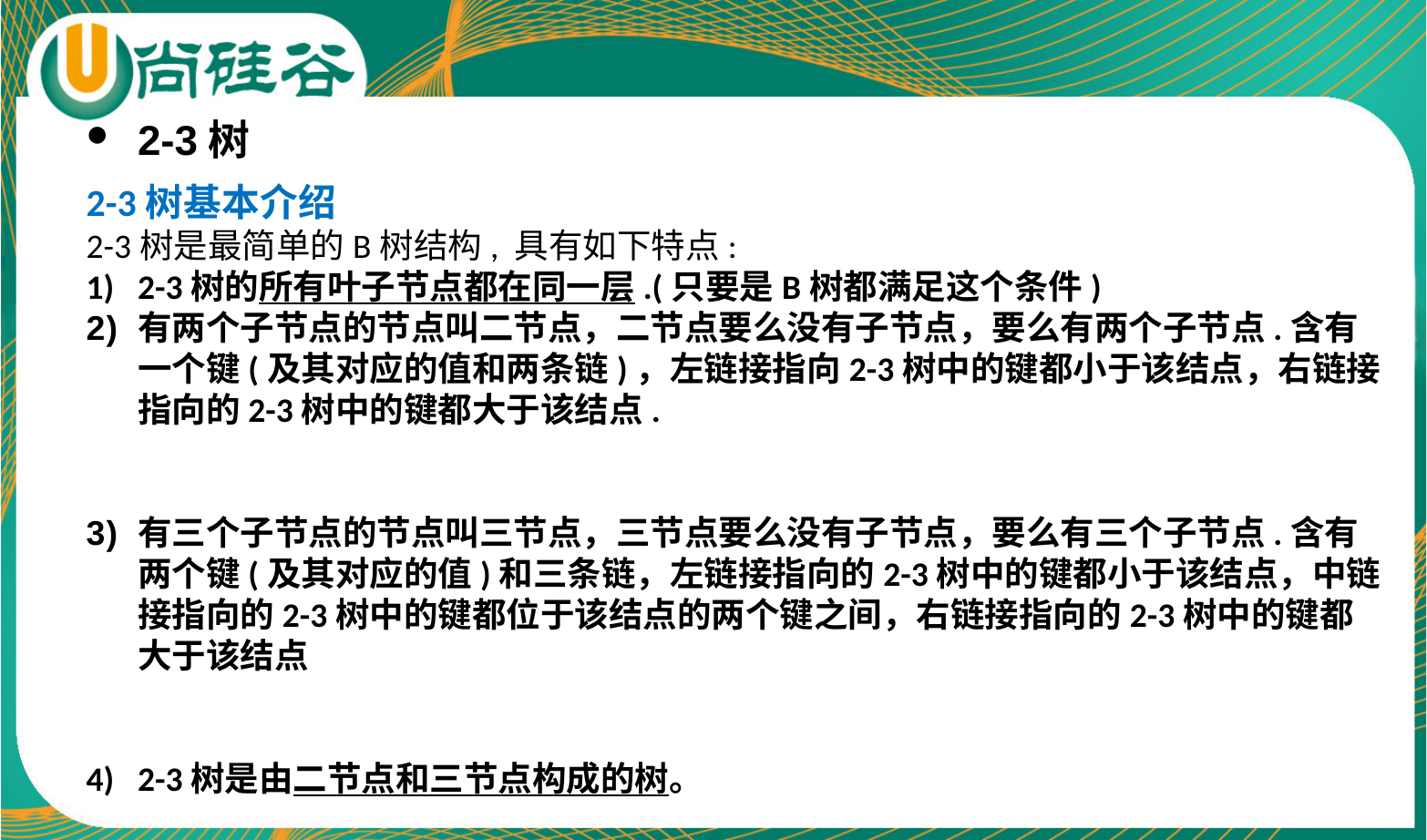

2-3树
2-3树基本介绍
2-3树是最简单的B树结构, 具有如下特点:
2-3树的所有叶子节点都在同一层.(只要是B树都满足这个条件)
有两个子节点的节点叫二节点，二节点要么没有子节点，要么有两个子节点.含有一个键(及其对应的值和两条链)，左链接指向2-3树中的键都小于该结点，右链接指向的2-3树中的键都大于该结点.

有三个子节点的节点叫三节点，三节点要么没有子节点，要么有三个子节点.含有两个键(及其对应的值)和三条链，左链接指向的2-3树中的键都小于该结点，中链接指向的2-3树中的键都位于该结点的两个键之间，右链接指向的2-3树中的键都大于该结点

2-3树是由二节点和三节点构成的树。